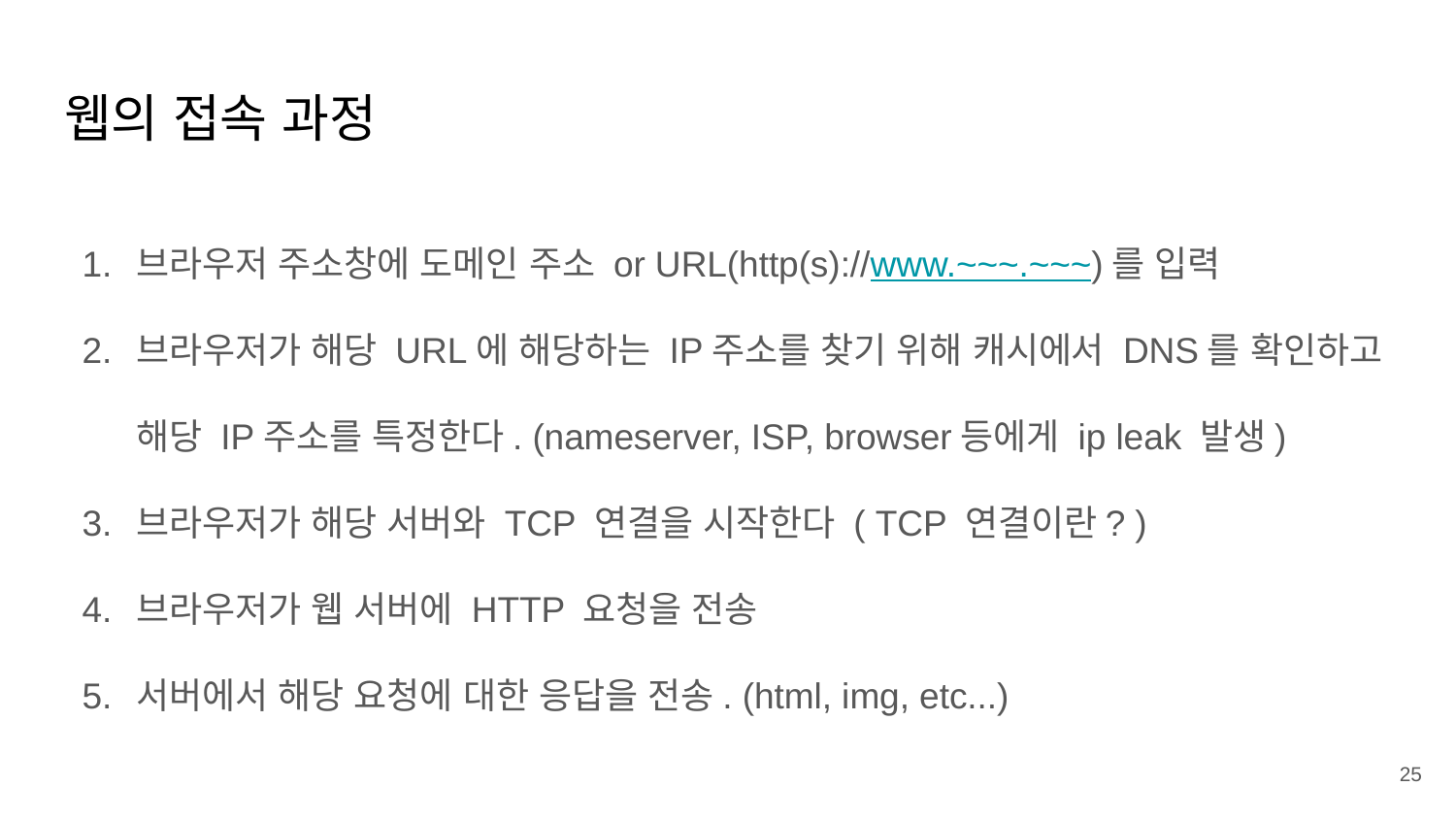

# 웹의 접속 과정
브라우저 주소창에 도메인 주소 or URL(http(s)://www.~~~.~~~)를 입력
브라우저가 해당 URL에 해당하는 IP주소를 찾기 위해 캐시에서 DNS를 확인하고 해당 IP주소를 특정한다. (nameserver, ISP, browser등에게 ip leak 발생)
브라우저가 해당 서버와 TCP 연결을 시작한다 ( TCP 연결이란? )
브라우저가 웹 서버에 HTTP 요청을 전송
서버에서 해당 요청에 대한 응답을 전송. (html, img, etc...)

25